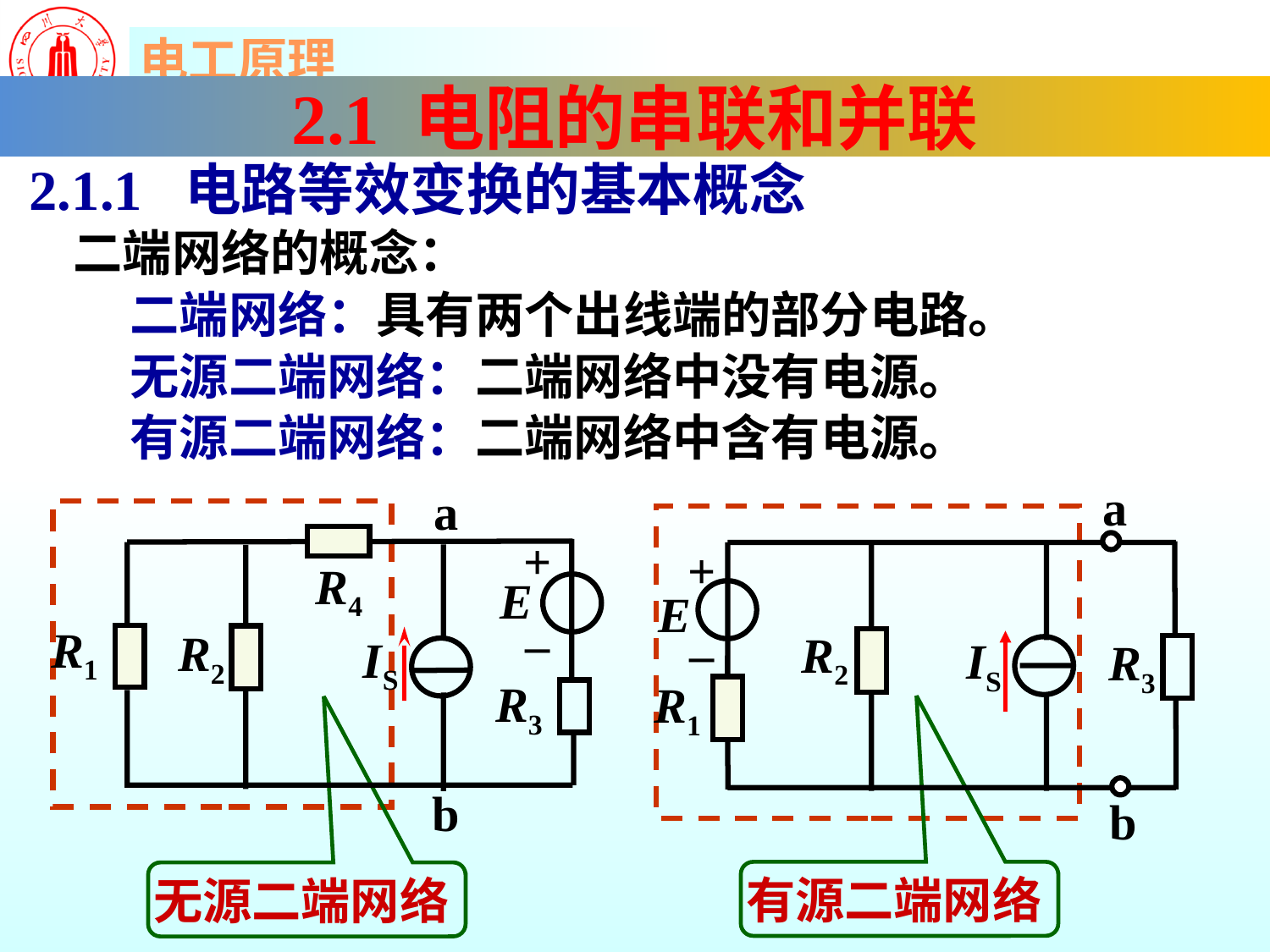

2.1 电阻的串联和并联
2.1.1  电路等效变换的基本概念
二端网络的概念：
    二端网络：具有两个出线端的部分电路。
    无源二端网络：二端网络中没有电源。
    有源二端网络：二端网络中含有电源。
a
+
–

E

R2
IS

R3

R1

b

a

+
–

R4
E

R1
R2

IS

R3

b

有源二端网络
无源二端网络

3